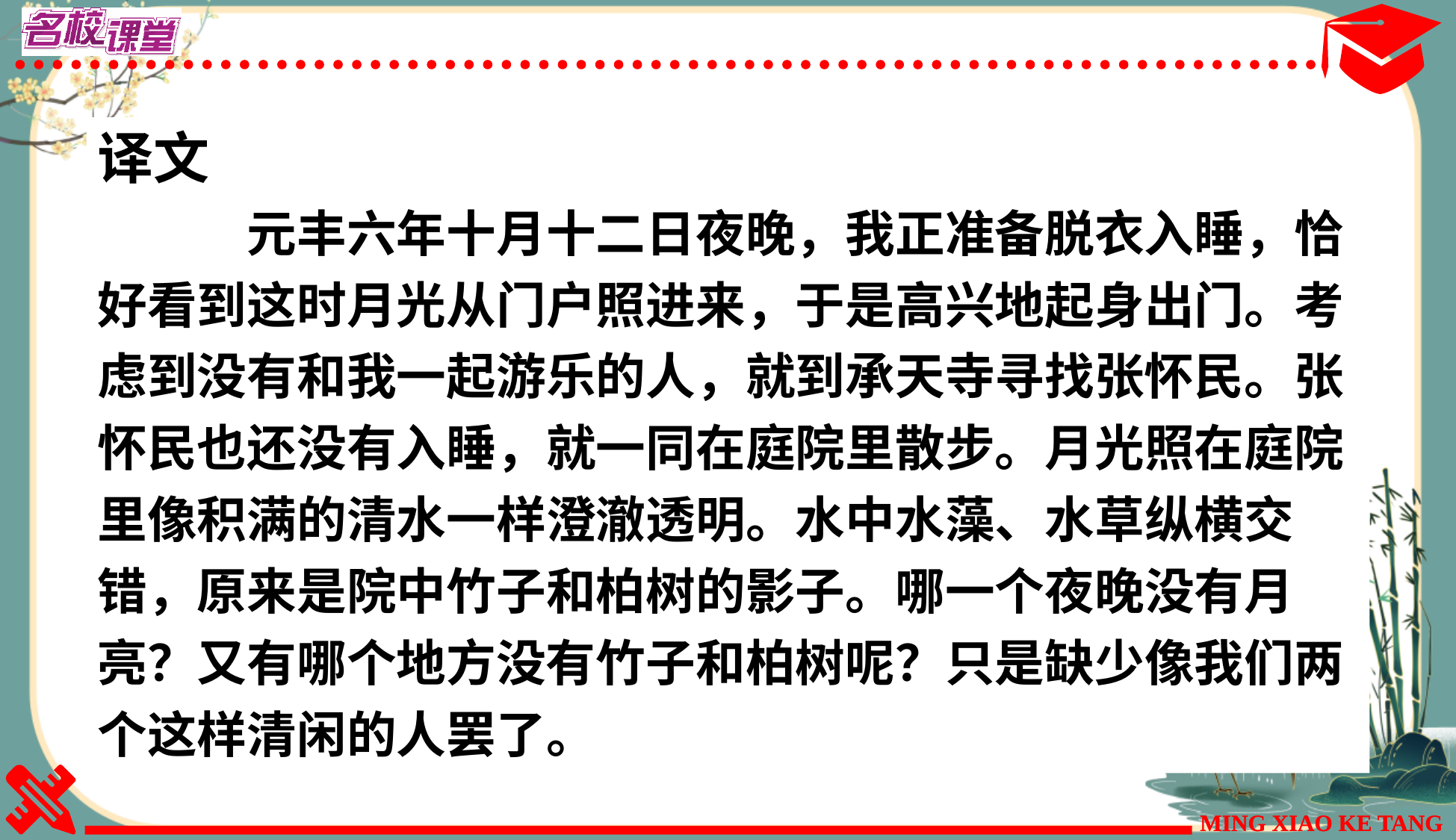

译文
　　　元丰六年十月十二日夜晚，我正准备脱衣入睡，恰好看到这时月光从门户照进来，于是高兴地起身出门。考虑到没有和我一起游乐的人，就到承天寺寻找张怀民。张怀民也还没有入睡，就一同在庭院里散步。月光照在庭院里像积满的清水一样澄澈透明。水中水藻、水草纵横交错，原来是院中竹子和柏树的影子。哪一个夜晚没有月亮？又有哪个地方没有竹子和柏树呢？只是缺少像我们两个这样清闲的人罢了。